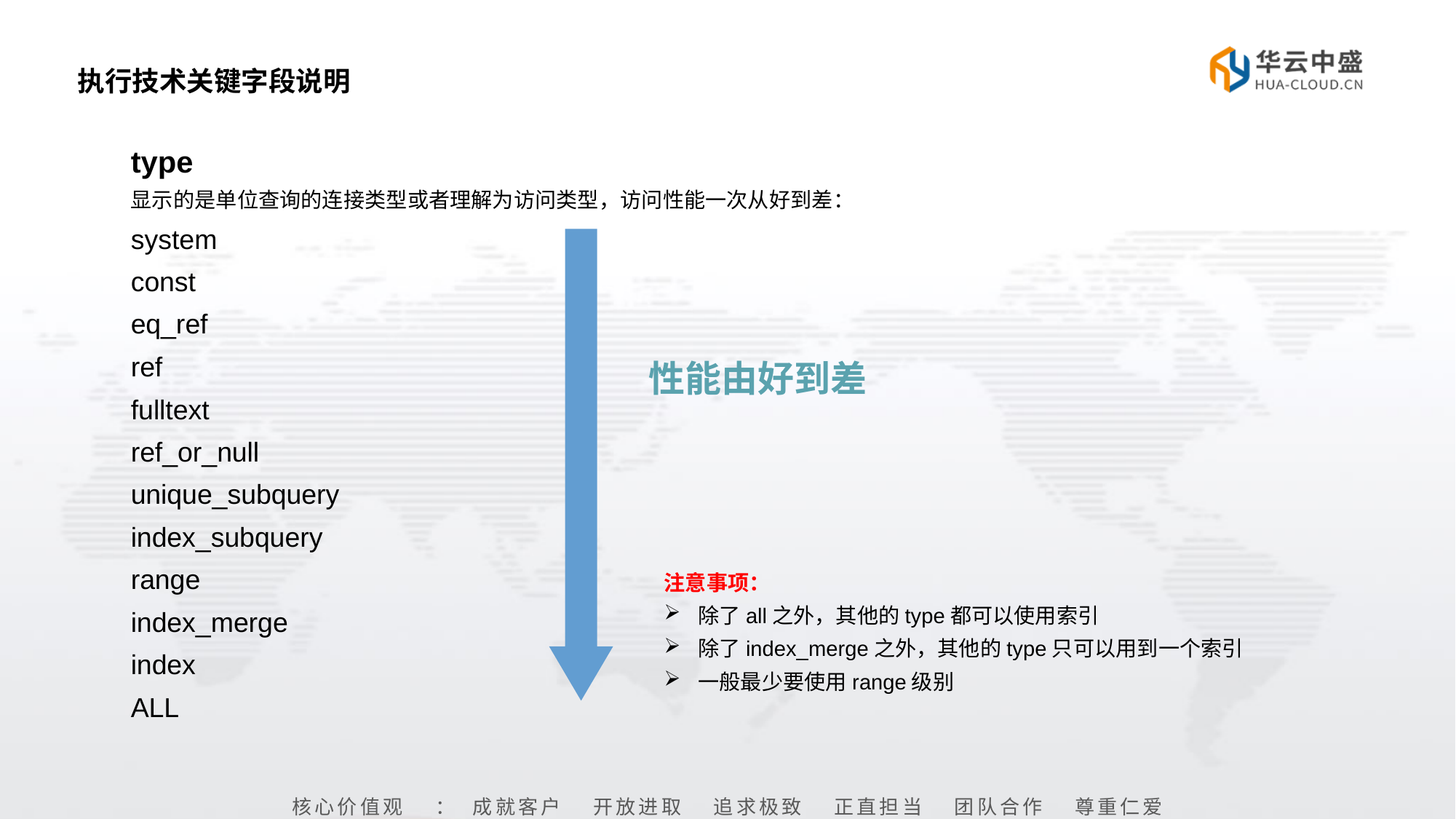

# 执行技术关键字段说明
type
显示的是单位查询的连接类型或者理解为访问类型，访问性能一次从好到差：
system
const
eq_ref
ref
fulltext
ref_or_null
unique_subquery
index_subquery
range
index_merge
index
ALL

性能由好到差
注意事项：
除了all之外，其他的type都可以使用索引
除了index_merge之外，其他的type只可以用到一个索引
一般最少要使用range级别